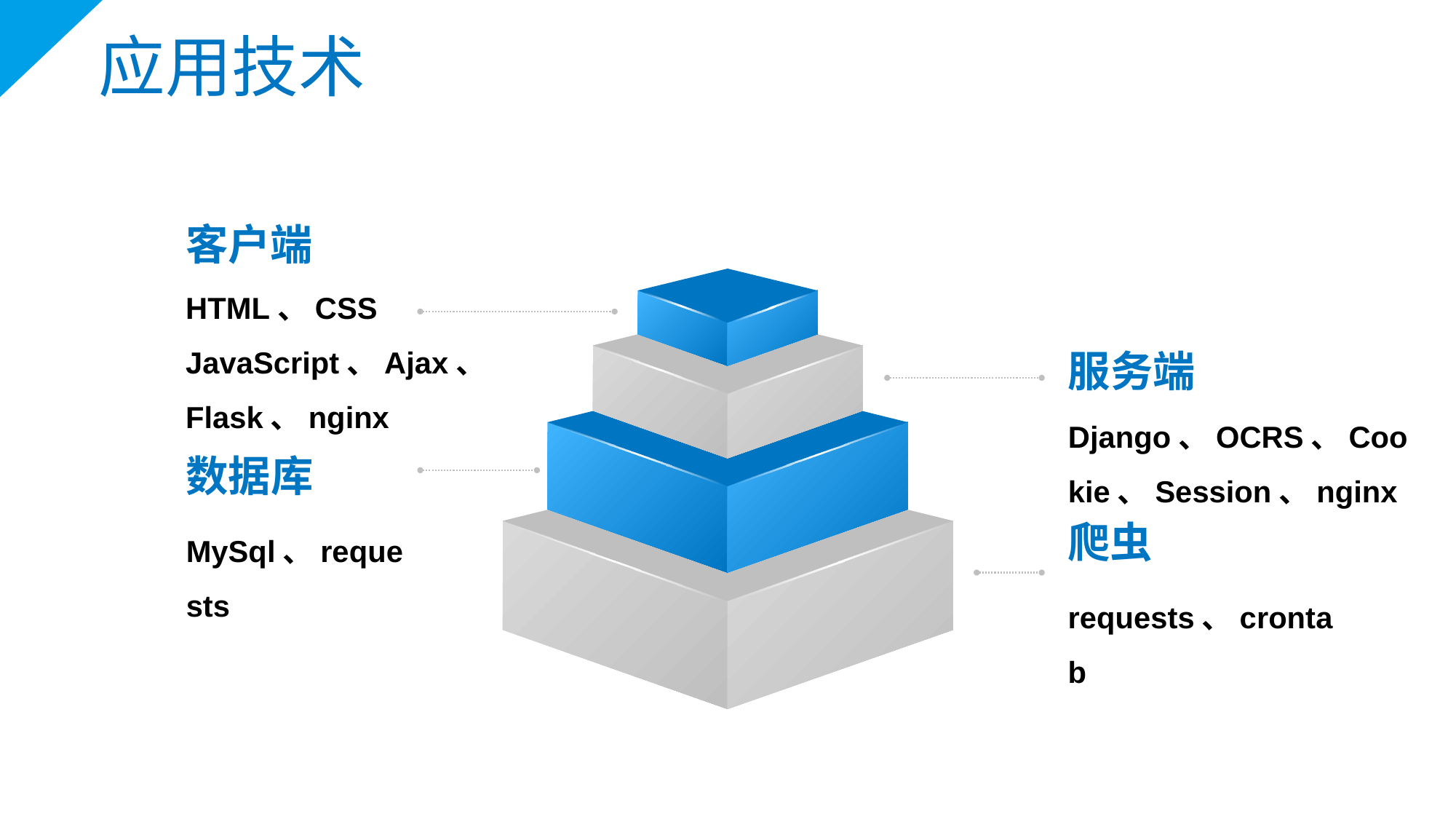

应用技术
客户端
HTML、CSS
JavaScript、Ajax、
Flask、nginx

服务端

Django、OCRS、Cookie、Session、nginx
数据库

MySql、requests
爬虫
requests、crontab